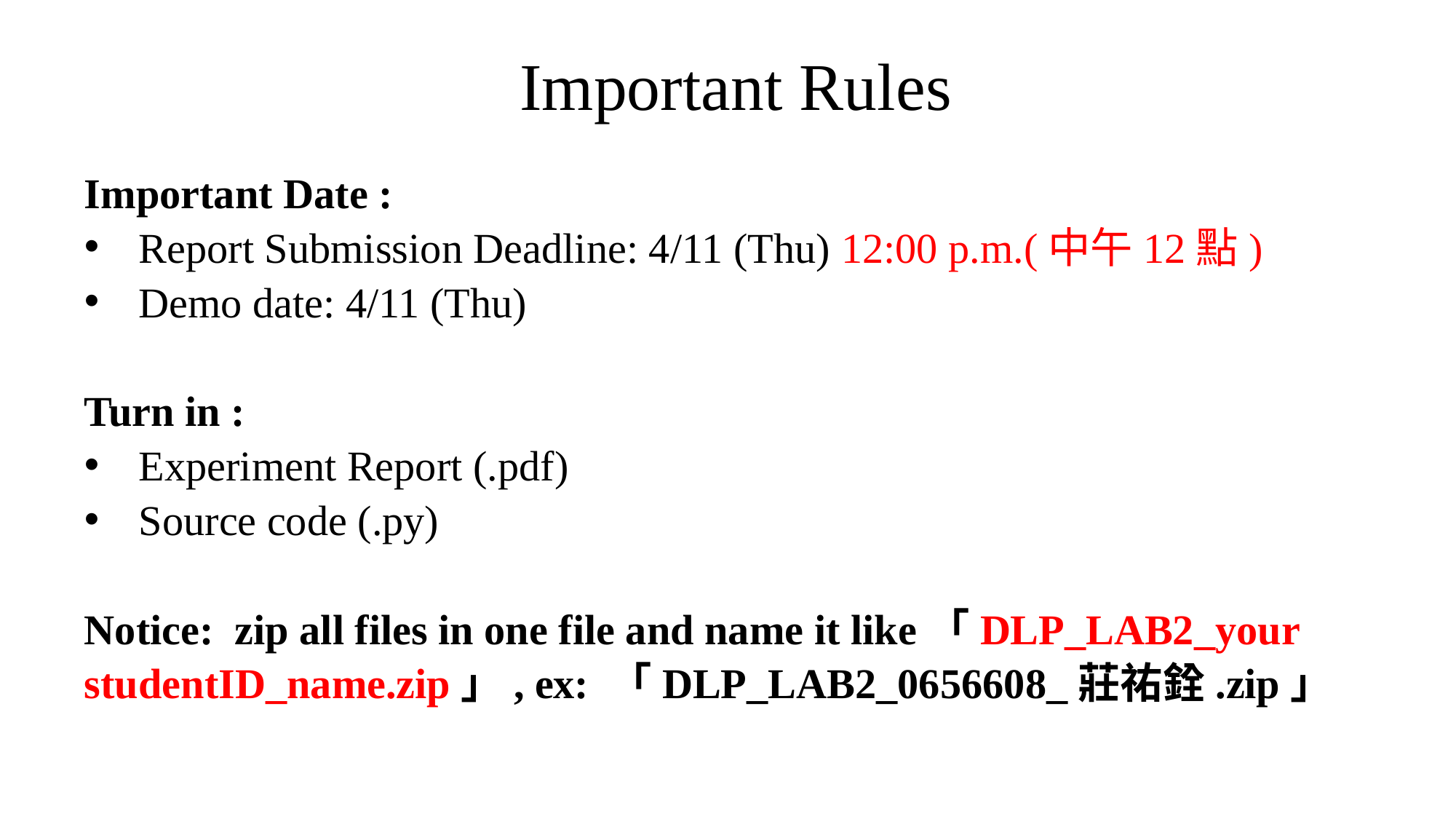

Important Rules
Important Date :
Report Submission Deadline: 4/11 (Thu) 12:00 p.m.(中午12點)
Demo date: 4/11 (Thu)

Turn in :
Experiment Report (.pdf)
Source code (.py)

Notice:  zip all files in one file and name it like「DLP_LAB2_your studentID_name.zip」, ex: 「DLP_LAB2_0656608_莊祐銓.zip」